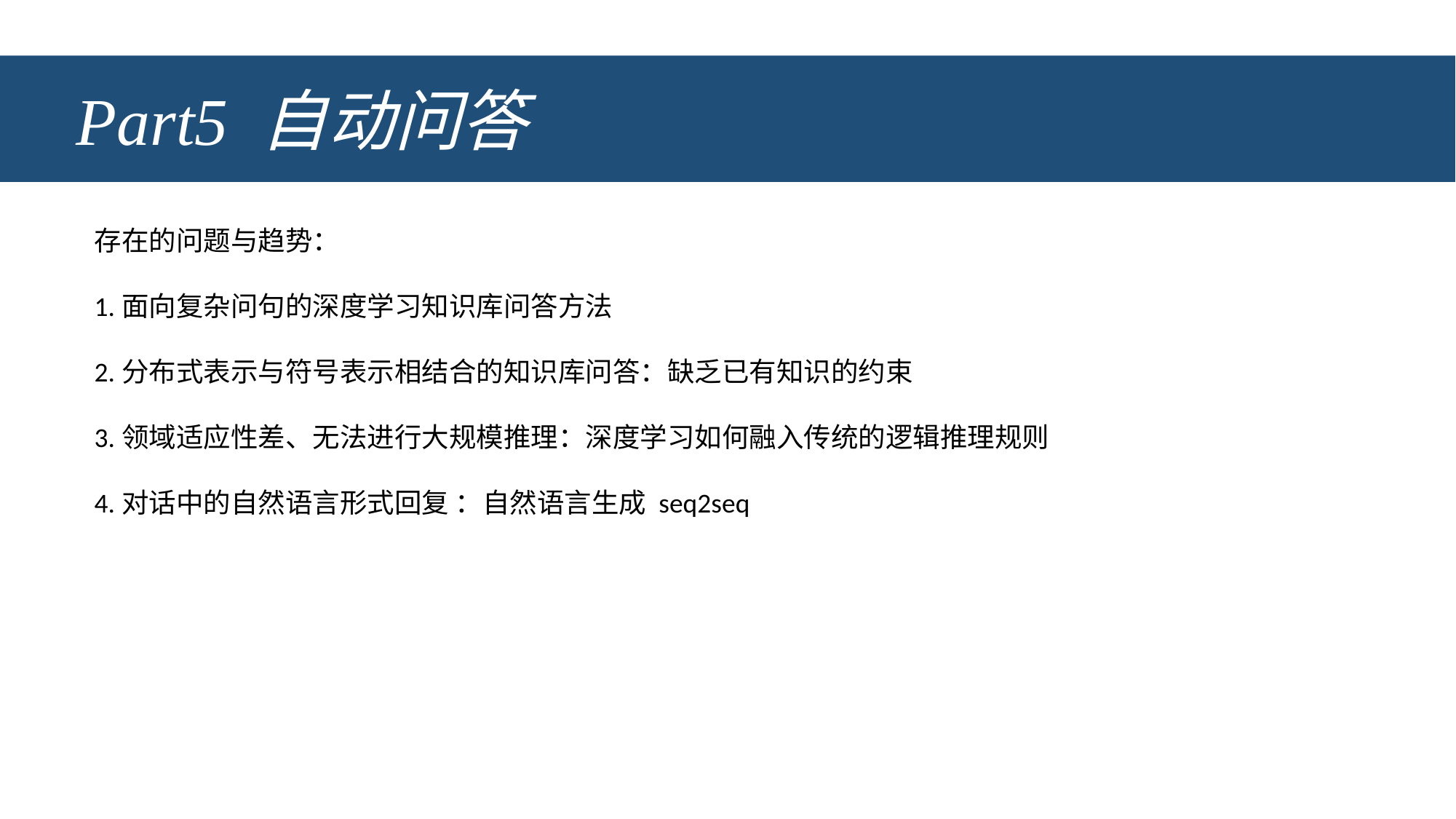

# Part5 自动问答

存在的问题与趋势：

1.面向复杂问句的深度学习知识库问答方法

2.分布式表示与符号表示相结合的知识库问答：缺乏已有知识的约束

3.领域适应性差、无法进行大规模推理：深度学习如何融入传统的逻辑推理规则

4.对话中的自然语言形式回复 ：自然语言生成 seq2seq